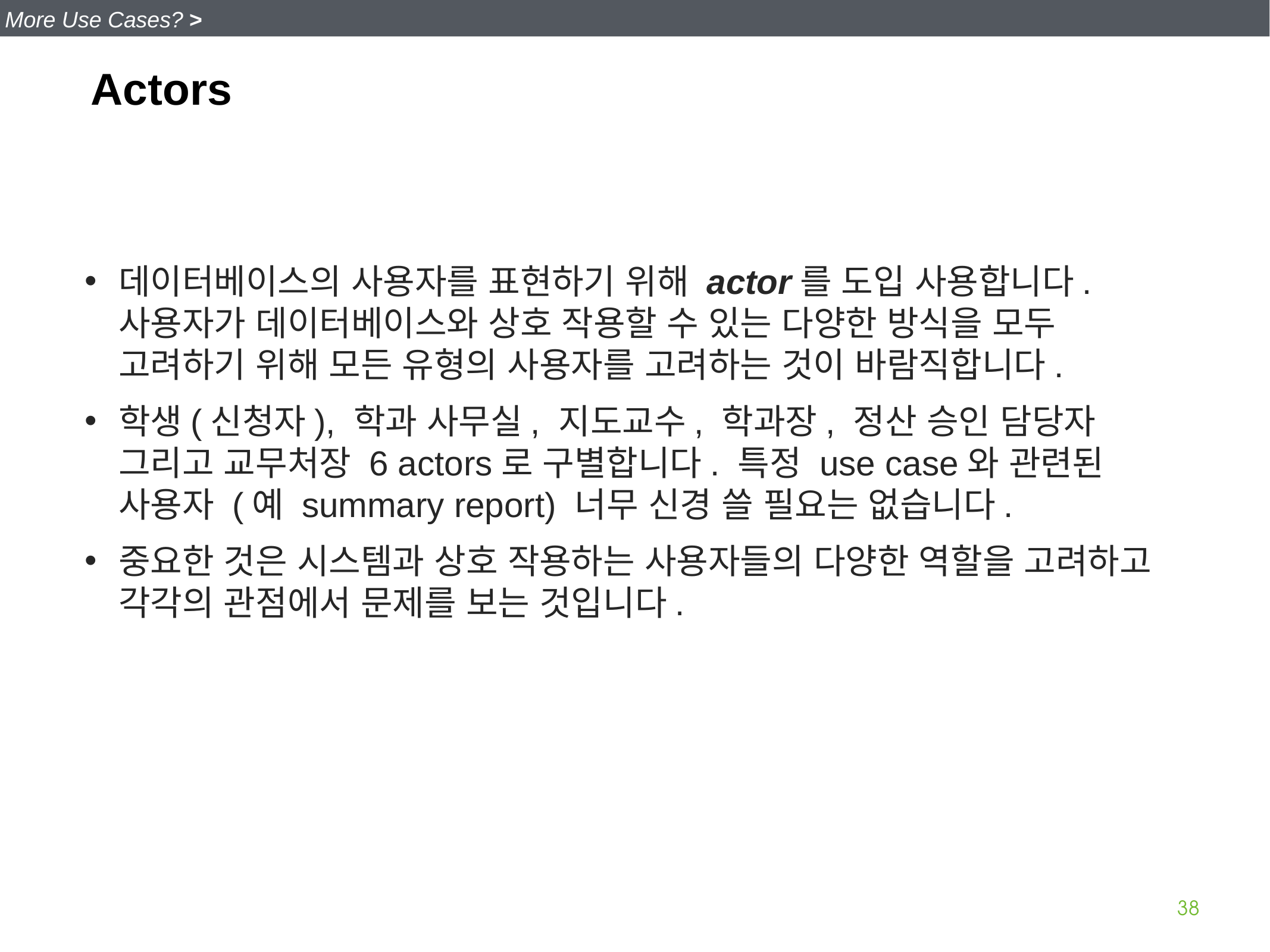

More Use Cases? >
Actors
데이터베이스의 사용자를 표현하기 위해 actor를 도입 사용합니다. 사용자가 데이터베이스와 상호 작용할 수 있는 다양한 방식을 모두 고려하기 위해 모든 유형의 사용자를 고려하는 것이 바람직합니다.
학생(신청자), 학과 사무실, 지도교수, 학과장, 정산 승인 담당자 그리고 교무처장 6 actors로 구별합니다. 특정 use case와 관련된 사용자 (예 summary report) 너무 신경 쓸 필요는 없습니다.
중요한 것은 시스템과 상호 작용하는 사용자들의 다양한 역할을 고려하고 각각의 관점에서 문제를 보는 것입니다.
38